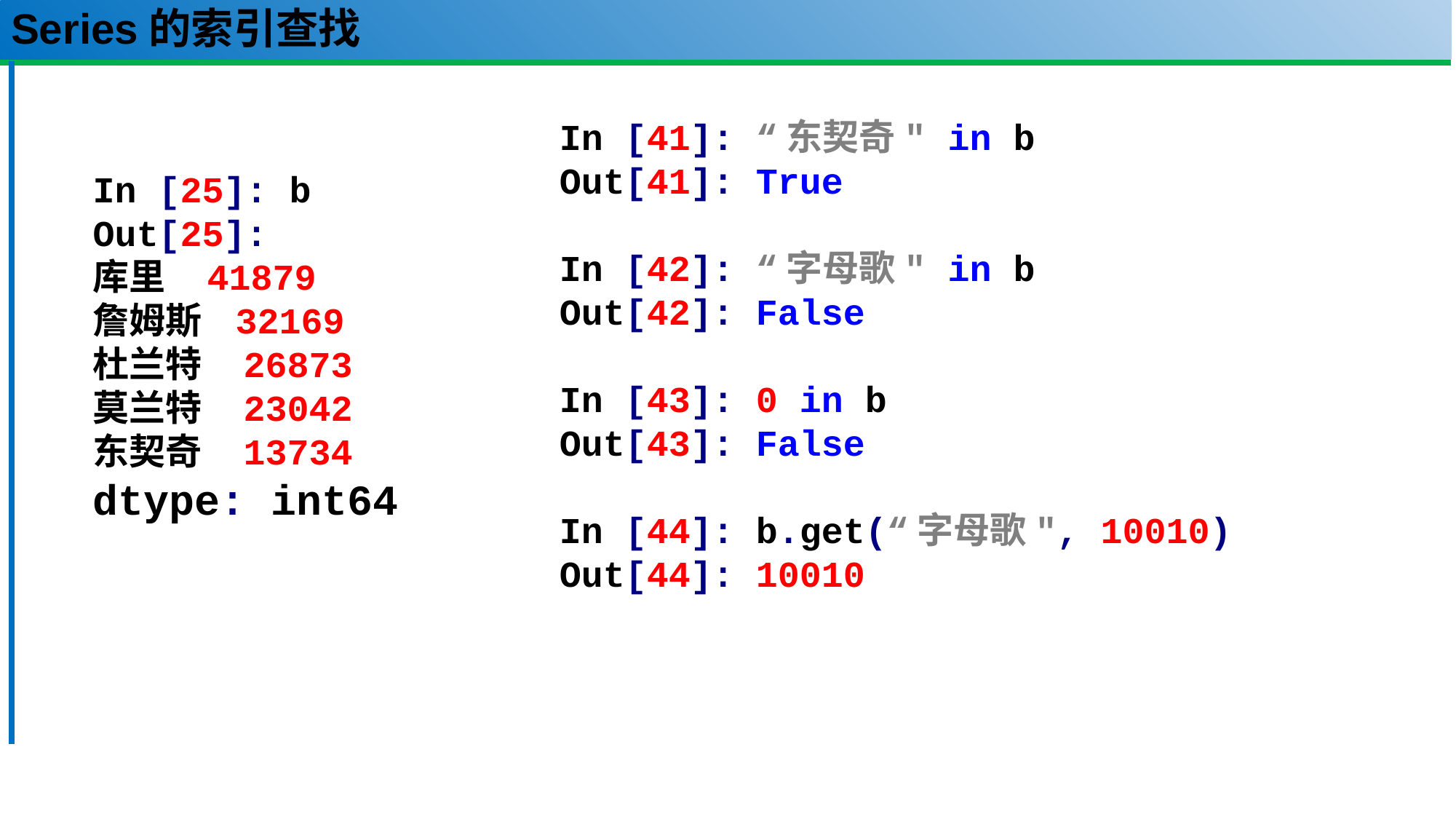

# Series的索引查找
In [41]: “东契奇" in b
Out[41]: True

In [42]: “字母歌" in b
Out[42]: False

In [43]: 0 in b
Out[43]: False

In [44]: b.get(“字母歌", 10010)
Out[44]: 10010
In [25]: b
Out[25]:
库里    41879
詹姆斯   32169
杜兰特    26873
莫兰特    23042
东契奇    13734
dtype: int64